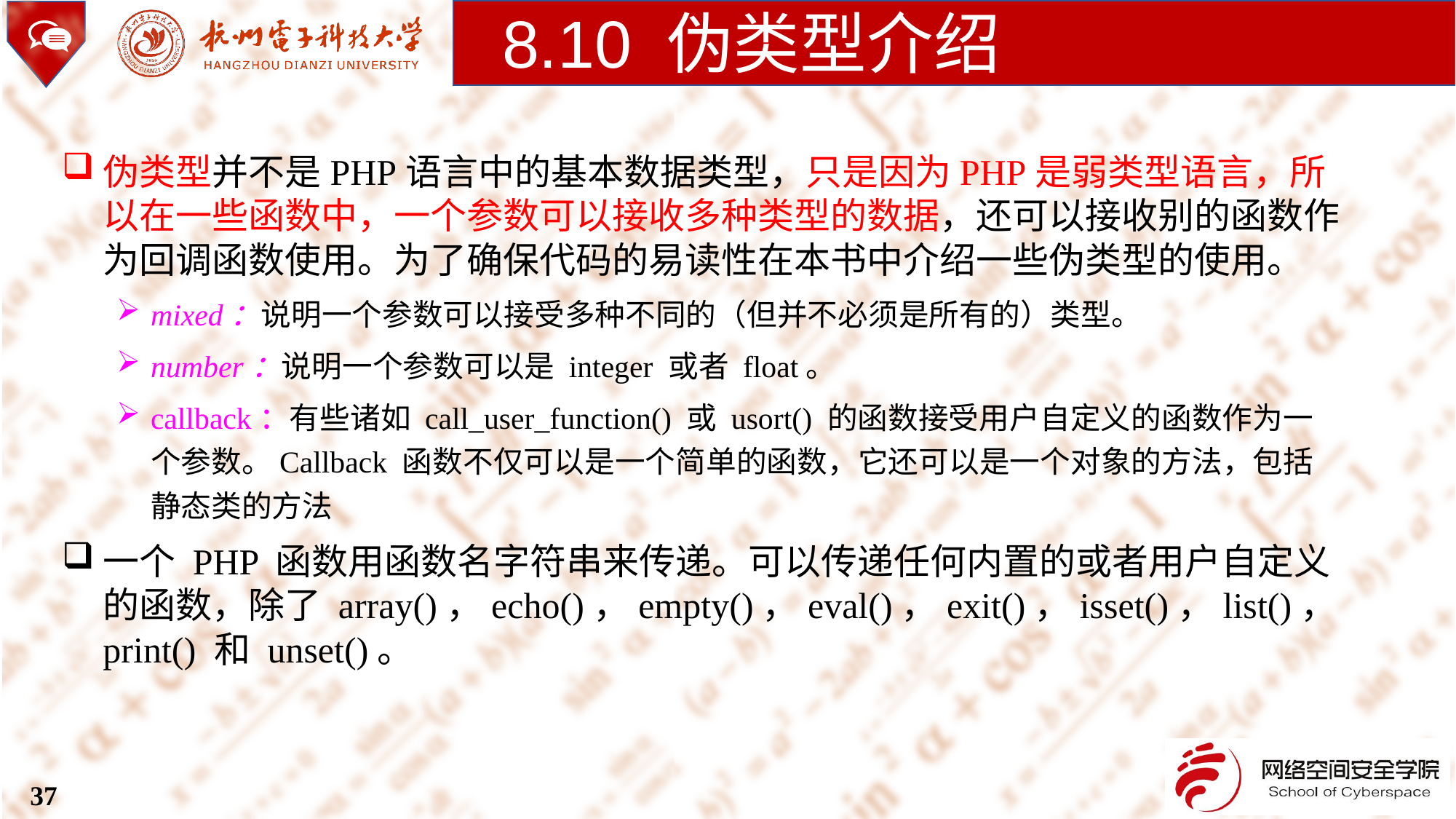

8.10 伪类型介绍
伪类型并不是PHP语言中的基本数据类型，只是因为PHP是弱类型语言，所以在一些函数中，一个参数可以接收多种类型的数据，还可以接收别的函数作为回调函数使用。为了确保代码的易读性在本书中介绍一些伪类型的使用。
mixed：说明一个参数可以接受多种不同的（但并不必须是所有的）类型。
number：说明一个参数可以是 integer 或者 float。
callback：有些诸如 call_user_function() 或 usort() 的函数接受用户自定义的函数作为一个参数。Callback 函数不仅可以是一个简单的函数，它还可以是一个对象的方法，包括静态类的方法
一个 PHP 函数用函数名字符串来传递。可以传递任何内置的或者用户自定义的函数，除了 array()，echo()，empty()，eval()，exit()，isset()，list()，print() 和 unset()。
37